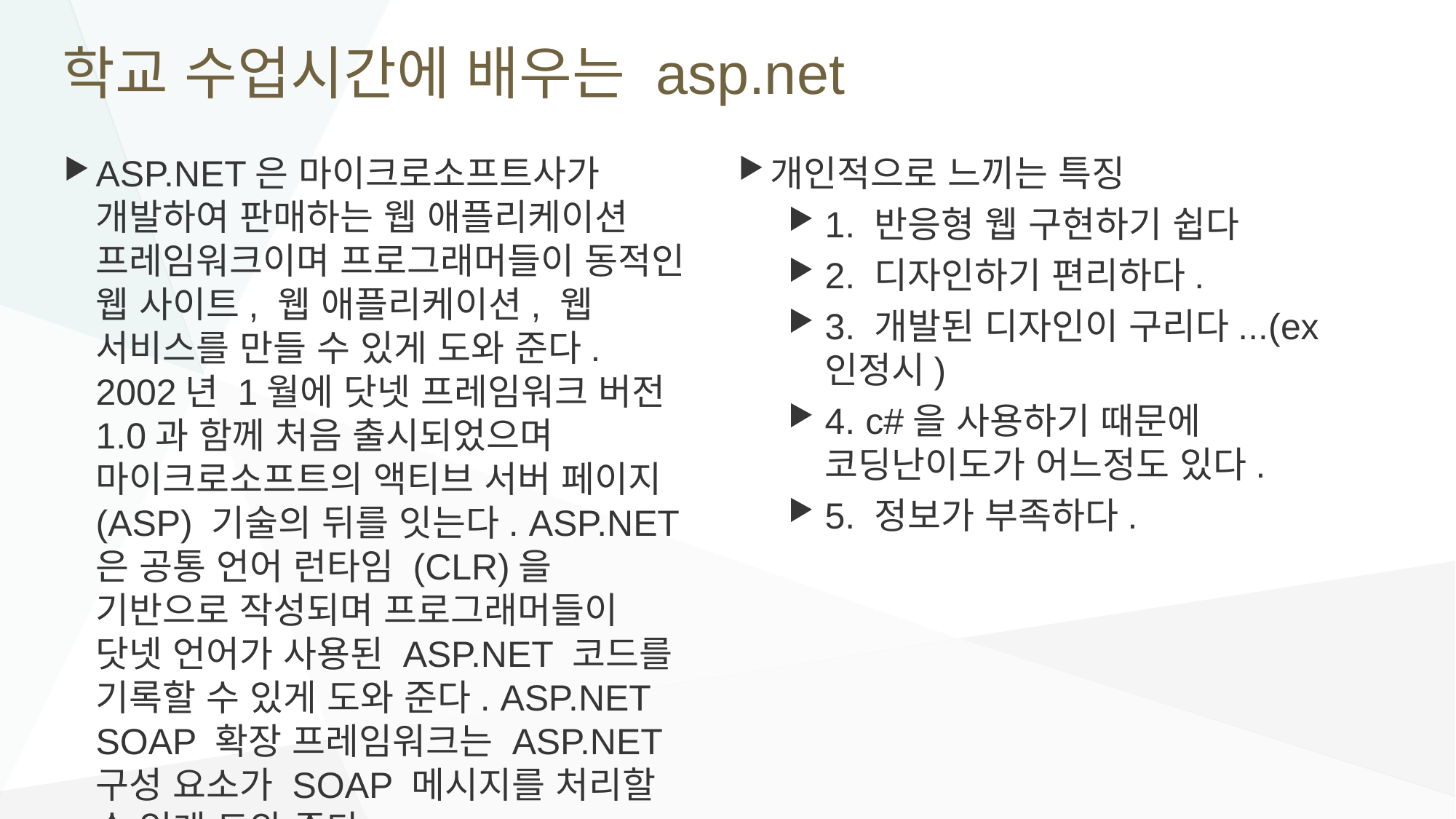

# 학교 수업시간에 배우는 asp.net
ASP.NET은 마이크로소프트사가 개발하여 판매하는 웹 애플리케이션 프레임워크이며 프로그래머들이 동적인 웹 사이트, 웹 애플리케이션, 웹 서비스를 만들 수 있게 도와 준다. 2002년 1월에 닷넷 프레임워크 버전 1.0과 함께 처음 출시되었으며 마이크로소프트의 액티브 서버 페이지 (ASP) 기술의 뒤를 잇는다. ASP.NET은 공통 언어 런타임 (CLR)을 기반으로 작성되며 프로그래머들이 닷넷 언어가 사용된 ASP.NET 코드를 기록할 수 있게 도와 준다. ASP.NET SOAP 확장 프레임워크는 ASP.NET 구성 요소가 SOAP 메시지를 처리할 수 있게 도와 준다.
개인적으로 느끼는 특징
1. 반응형 웹 구현하기 쉽다
2. 디자인하기 편리하다.
3. 개발된 디자인이 구리다...(ex인정시)
4. c#을 사용하기 때문에 코딩난이도가 어느정도 있다.
5. 정보가 부족하다.